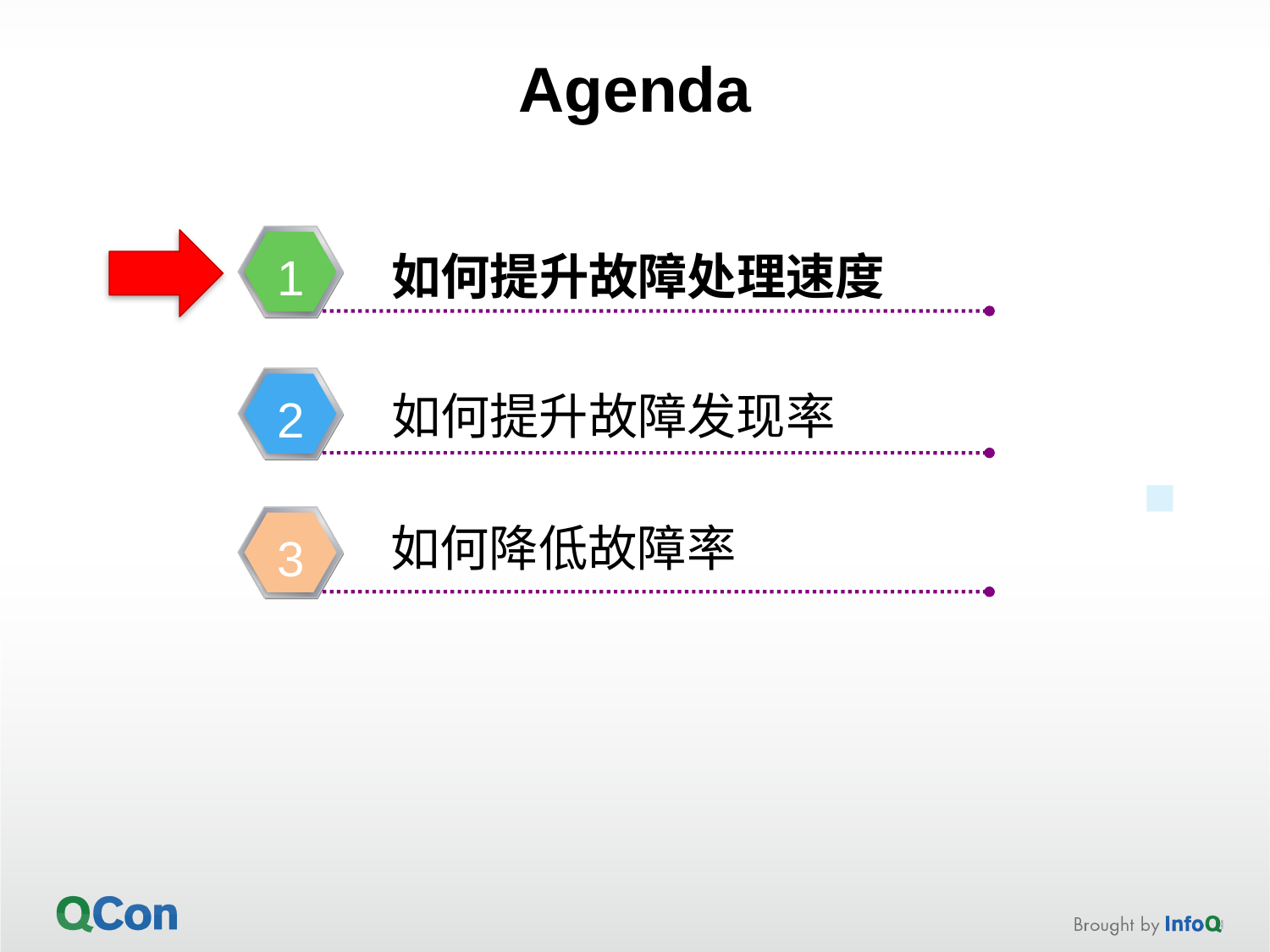

# Agenda

如何提升故障处理速度
1

如何提升故障发现率
2

如何降低故障率
3